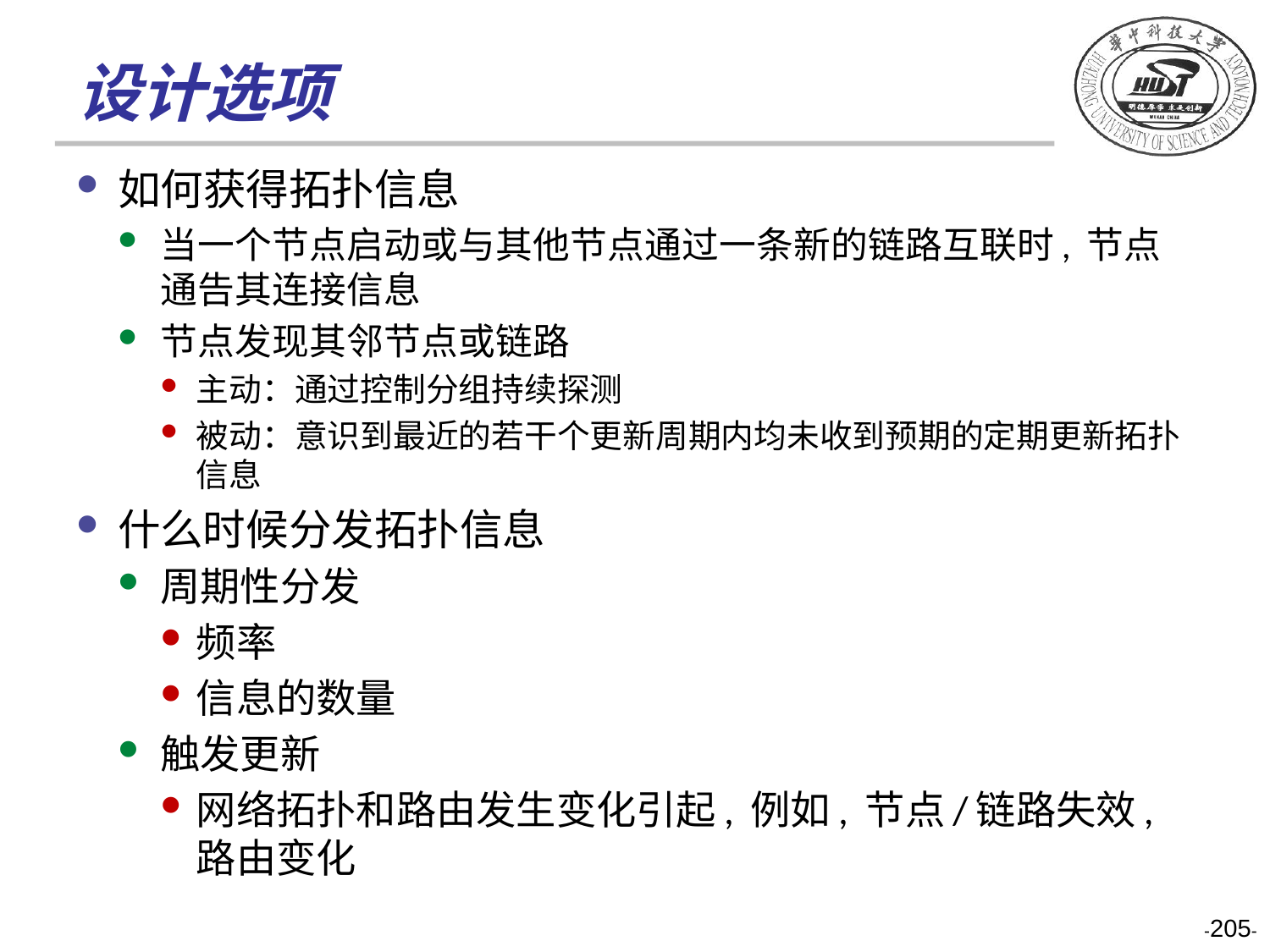

# 设计选项
如何获得拓扑信息
当一个节点启动或与其他节点通过一条新的链路互联时, 节点通告其连接信息
节点发现其邻节点或链路
主动：通过控制分组持续探测
被动：意识到最近的若干个更新周期内均未收到预期的定期更新拓扑信息
什么时候分发拓扑信息
周期性分发
频率
信息的数量
触发更新
网络拓扑和路由发生变化引起, 例如, 节点/链路失效, 路由变化
-205-